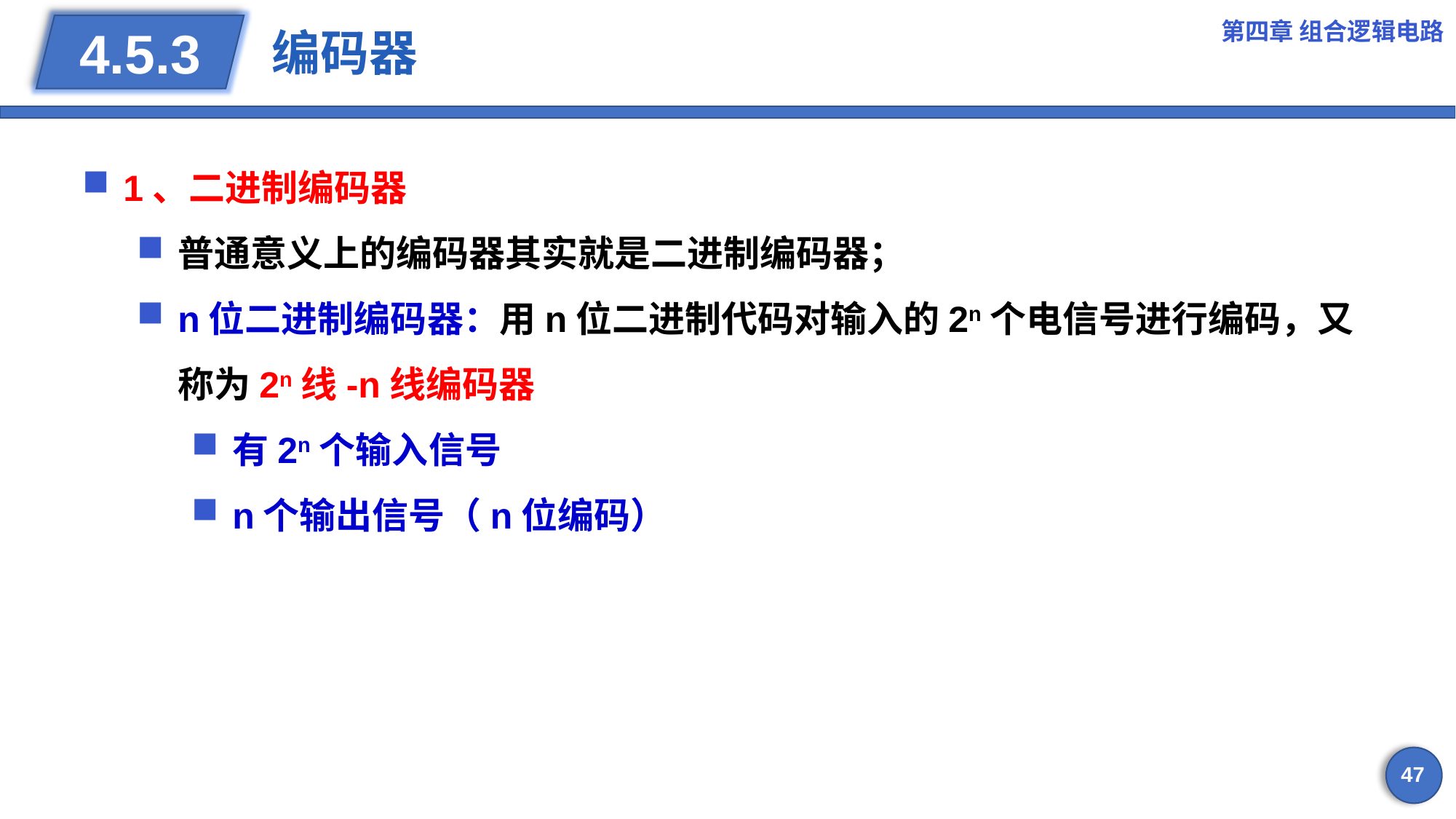

第四章 组合逻辑电路
# 编码器
4.5.3
1、二进制编码器
普通意义上的编码器其实就是二进制编码器；
n位二进制编码器：用n位二进制代码对输入的2n个电信号进行编码，又称为2n线-n线编码器
有2n个输入信号
n个输出信号（n位编码）
47